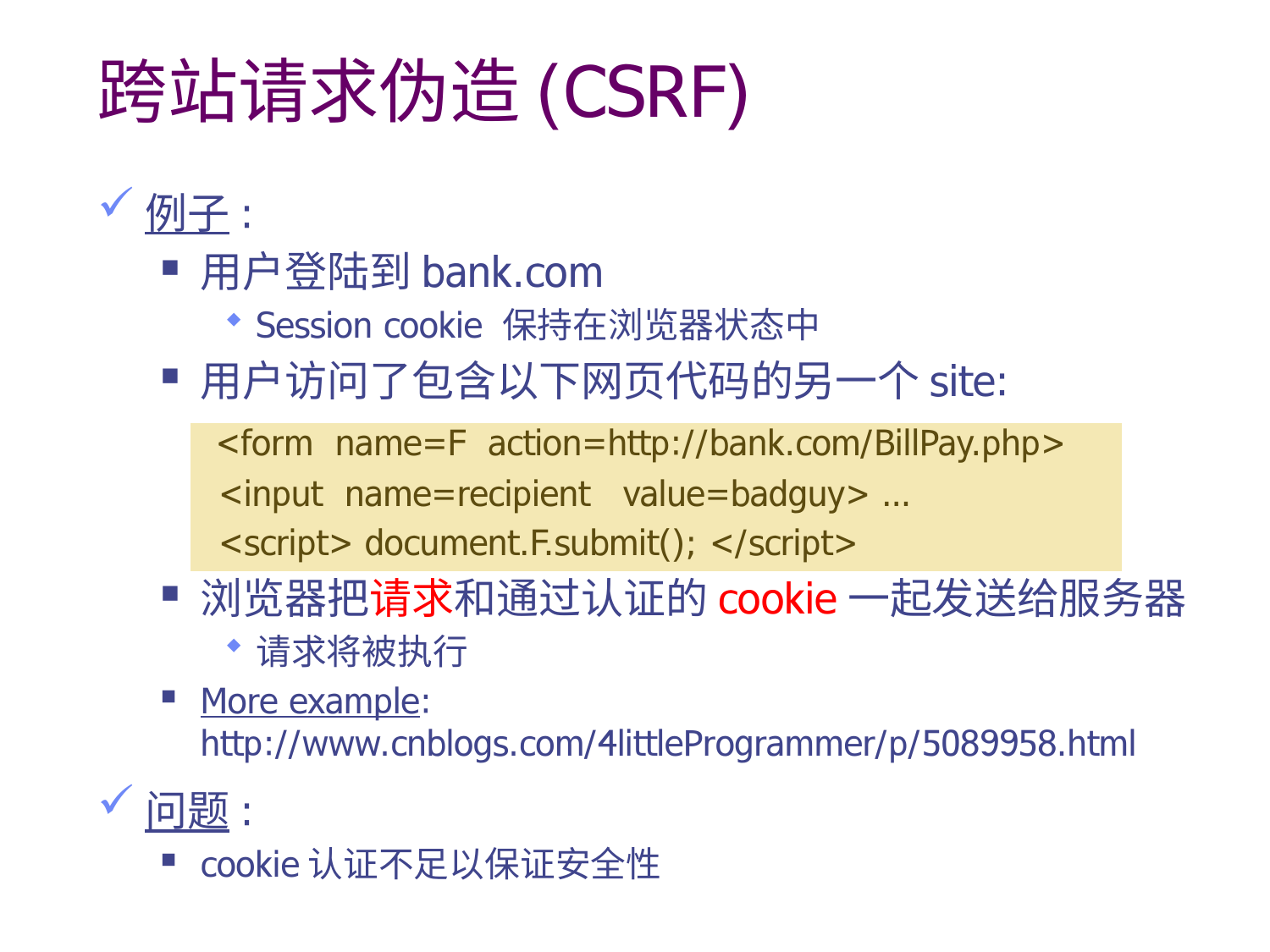

# 跨站请求伪造(CSRF)
例子:
用户登陆到bank.com
Session cookie 保持在浏览器状态中
用户访问了包含以下网页代码的另一个site:
         <form  name=F  action=http://bank.com/BillPay.php>
           <input  name=recipient   value=badguy> …
           <script> document.F.submit(); </script>
浏览器把请求和通过认证的cookie一起发送给服务器
请求将被执行
More example: http://www.cnblogs.com/4littleProgrammer/p/5089958.html
问题:
cookie认证不足以保证安全性